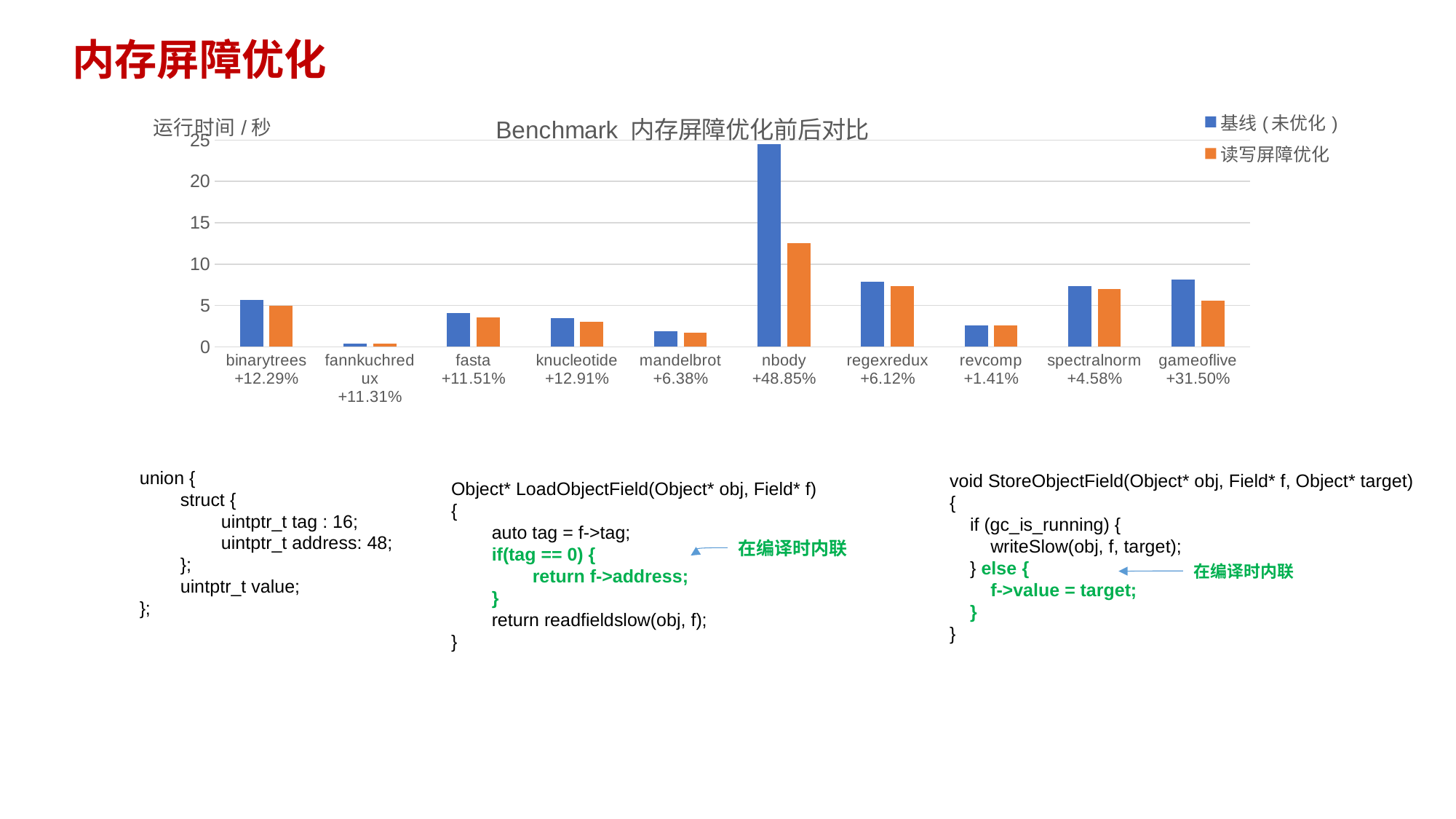

内存屏障优化

### Chart: Benchmark 内存屏障优化前后对比

| Category | 基线(未优化) | 读写屏障优化 |
|---|---|---|
| binarytrees
+12.29% | 5.671 | 4.974 |
| fannkuchredux
+11.31% | 0.389 | 0.345 |
| fasta
+11.51% | 4.059 | 3.592 |
| knucleotide
+12.91% | 3.5 | 3.048 |
| mandelbrot
+6.38% | 1.864 | 1.745 |
| nbody
+48.85% | 24.479 | 12.52 |
| regexredux
+6.12% | 7.847 | 7.367 |
| revcomp
+1.41% | 2.618 | 2.629 |
| spectralnorm
+4.58% | 7.356 | 7.019 |
| gameoflive
+31.50% | 8.133 | 5.571 |
union {
        struct {
                uintptr_t tag : 16;
                uintptr_t address: 48;
        };
        uintptr_t value;
};
void StoreObjectField(Object* obj, Field* f, Object* target)
{
    if (gc_is_running) {
        writeSlow(obj, f, target);
    } else {
        f->value = target;
    }
}
Object* LoadObjectField(Object* obj, Field* f)
{
        auto tag = f->tag;
        if(tag == 0) {
                return f->address;
        }
        return readfieldslow(obj, f);
}
在编译时内联
在编译时内联